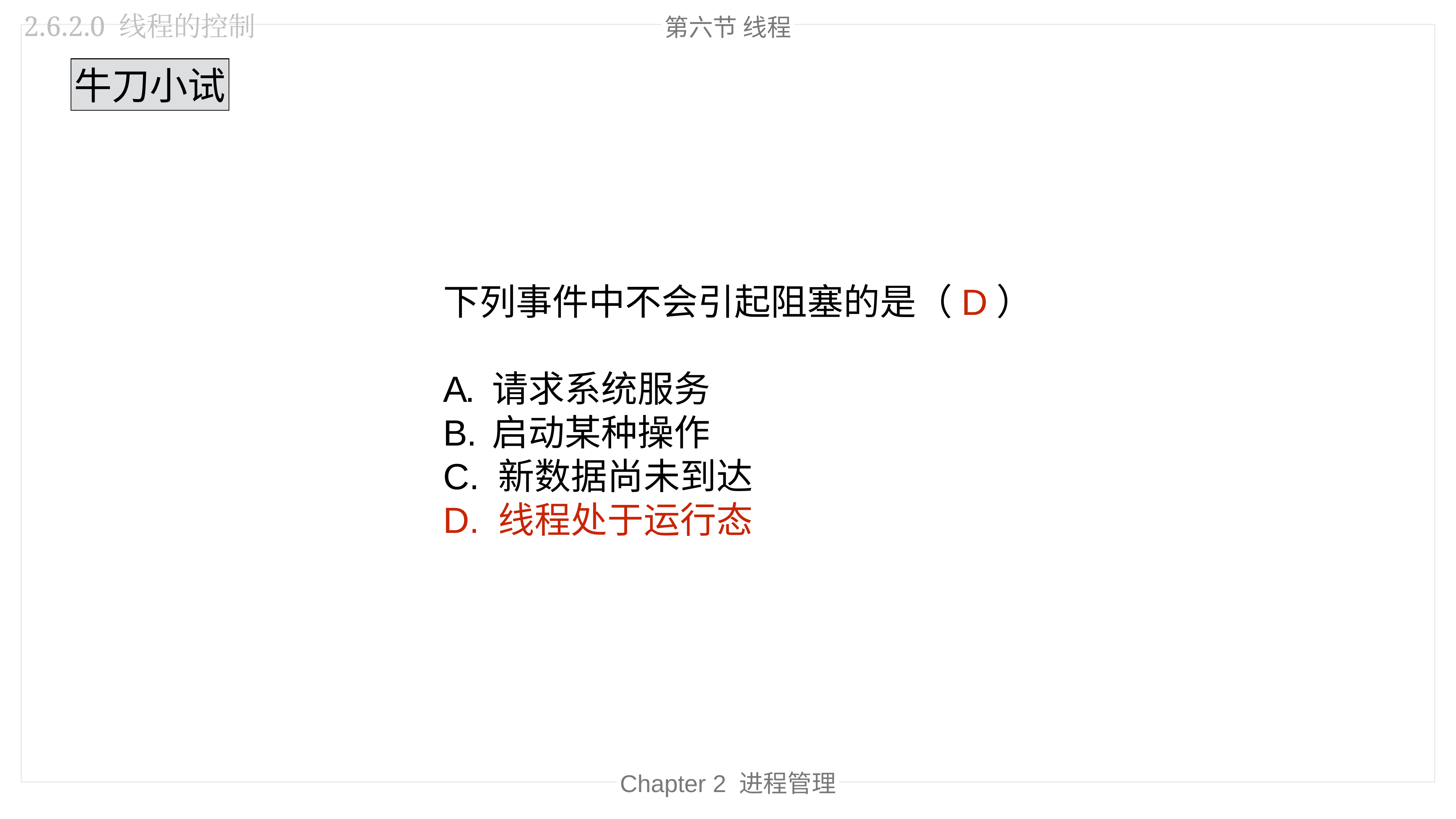

2.6.2.0 线程的控制
第六节 线程
牛刀小试
下列事件中不会引起阻塞的是（D）

请求系统服务
启动某种操作
C. 新数据尚未到达
D. 线程处于运行态
Chapter 2 进程管理